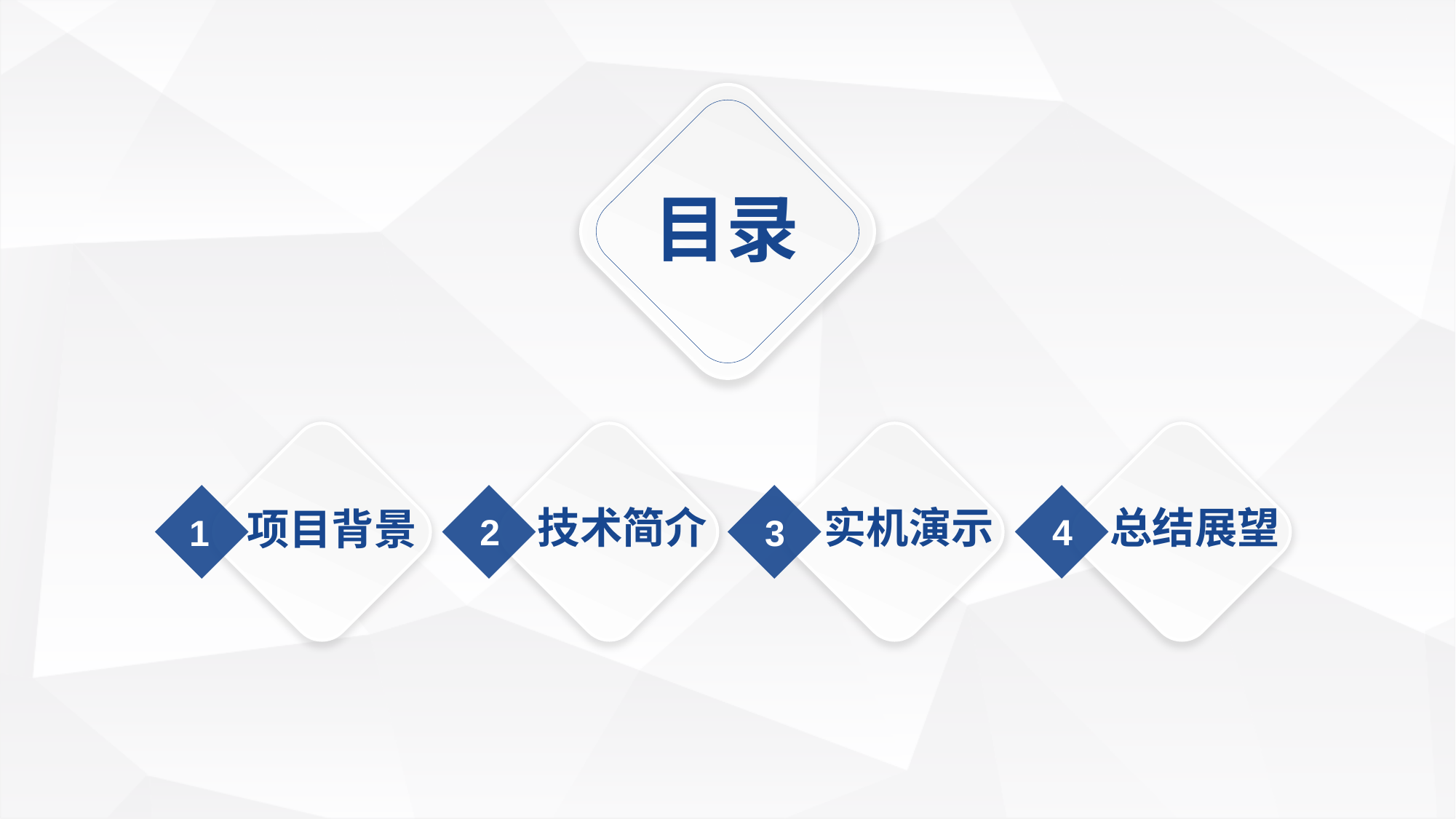

目录

技术简介
 实机演示
 总结展望
项目背景

2
4
1
3